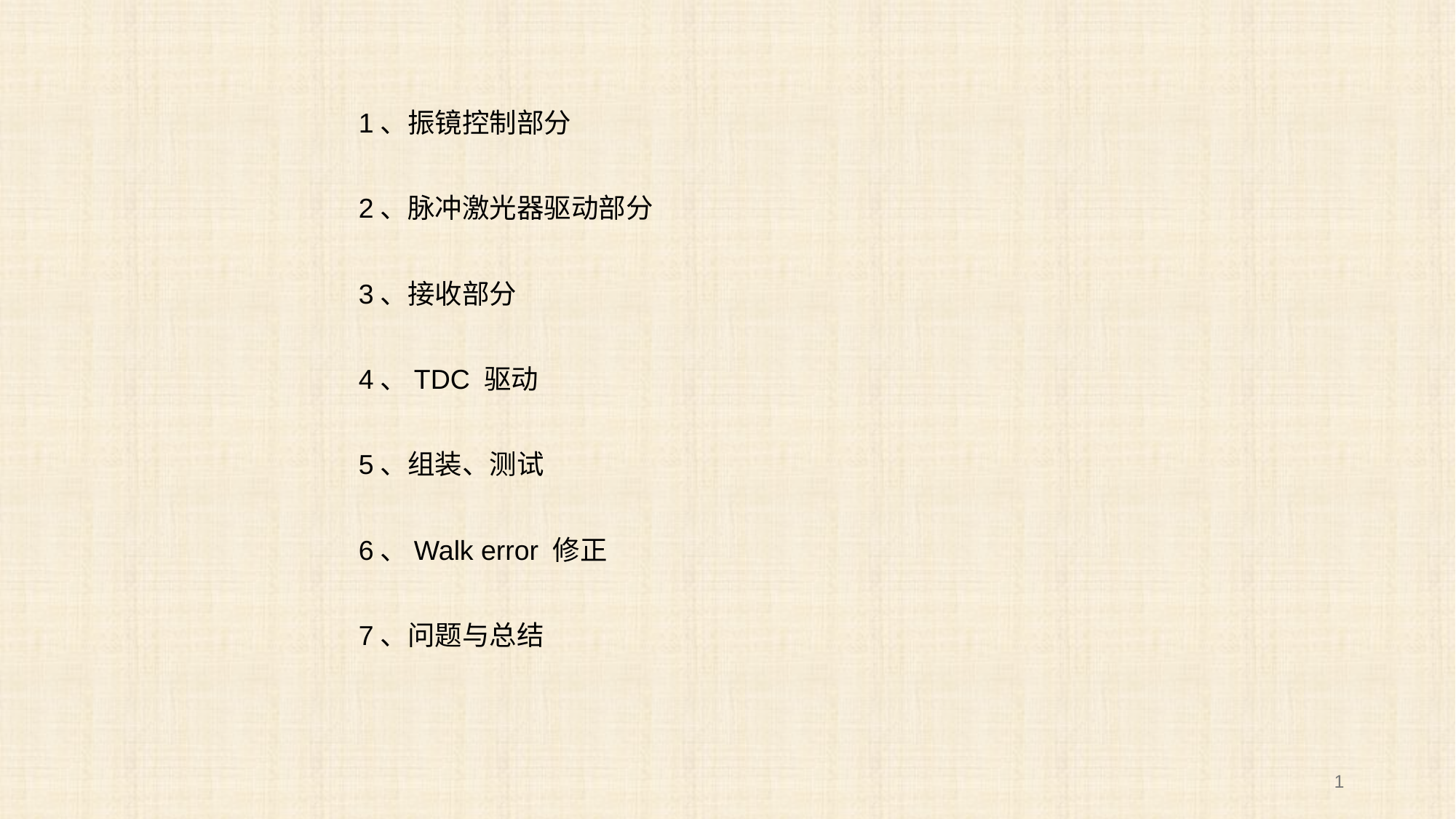

1、振镜控制部分
2、脉冲激光器驱动部分
3、接收部分
4、TDC 驱动
5、组装、测试
6、Walk error 修正
7、问题与总结
1